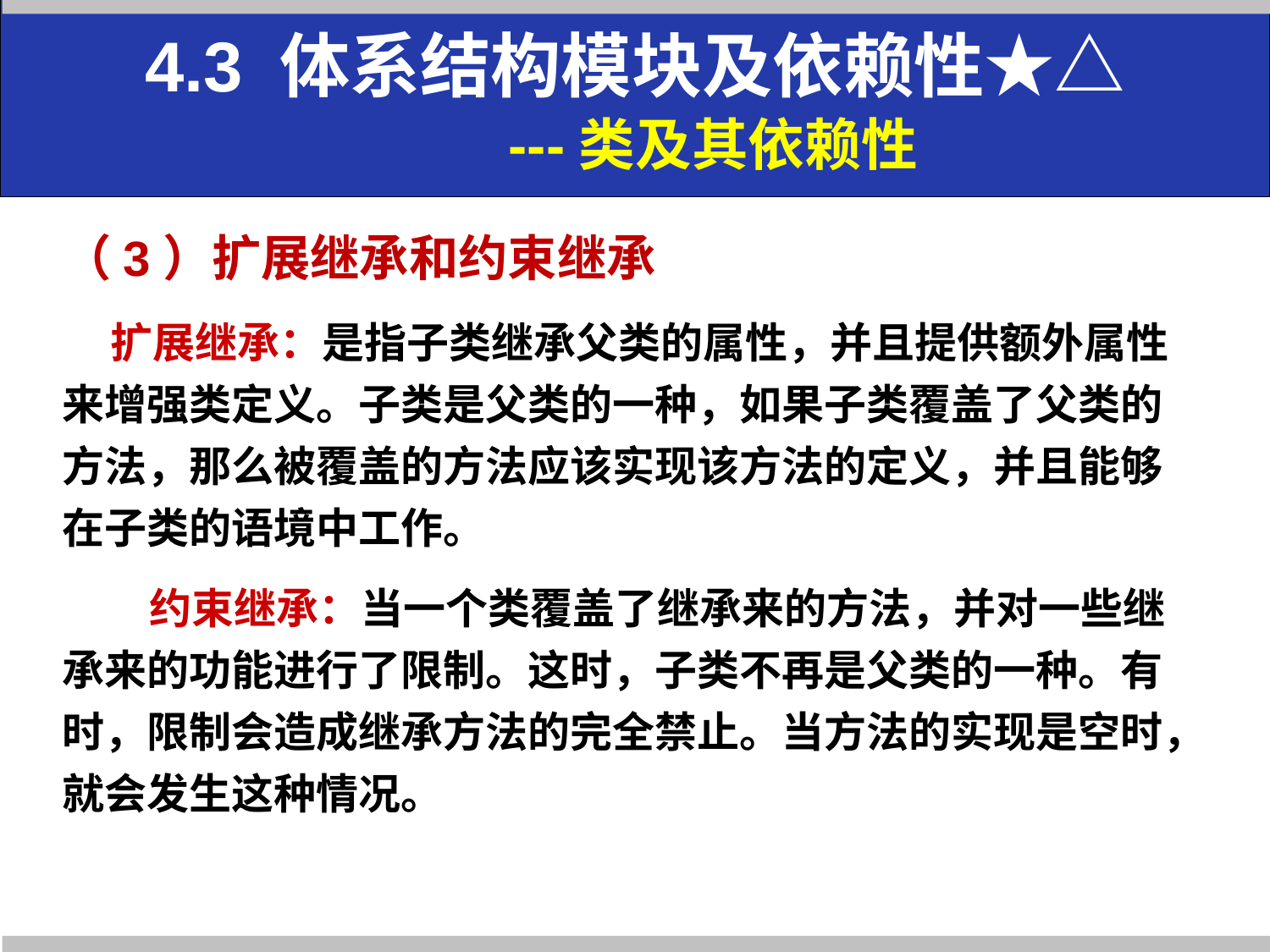

4.3 体系结构模块及依赖性★△
          ---类及其依赖性
（3）扩展继承和约束继承
    扩展继承：是指子类继承父类的属性，并且提供额外属性来增强类定义。子类是父类的一种，如果子类覆盖了父类的方法，那么被覆盖的方法应该实现该方法的定义，并且能够在子类的语境中工作。
约束继承：当一个类覆盖了继承来的方法，并对一些继承来的功能进行了限制。这时，子类不再是父类的一种。有时，限制会造成继承方法的完全禁止。当方法的实现是空时，就会发生这种情况。
548